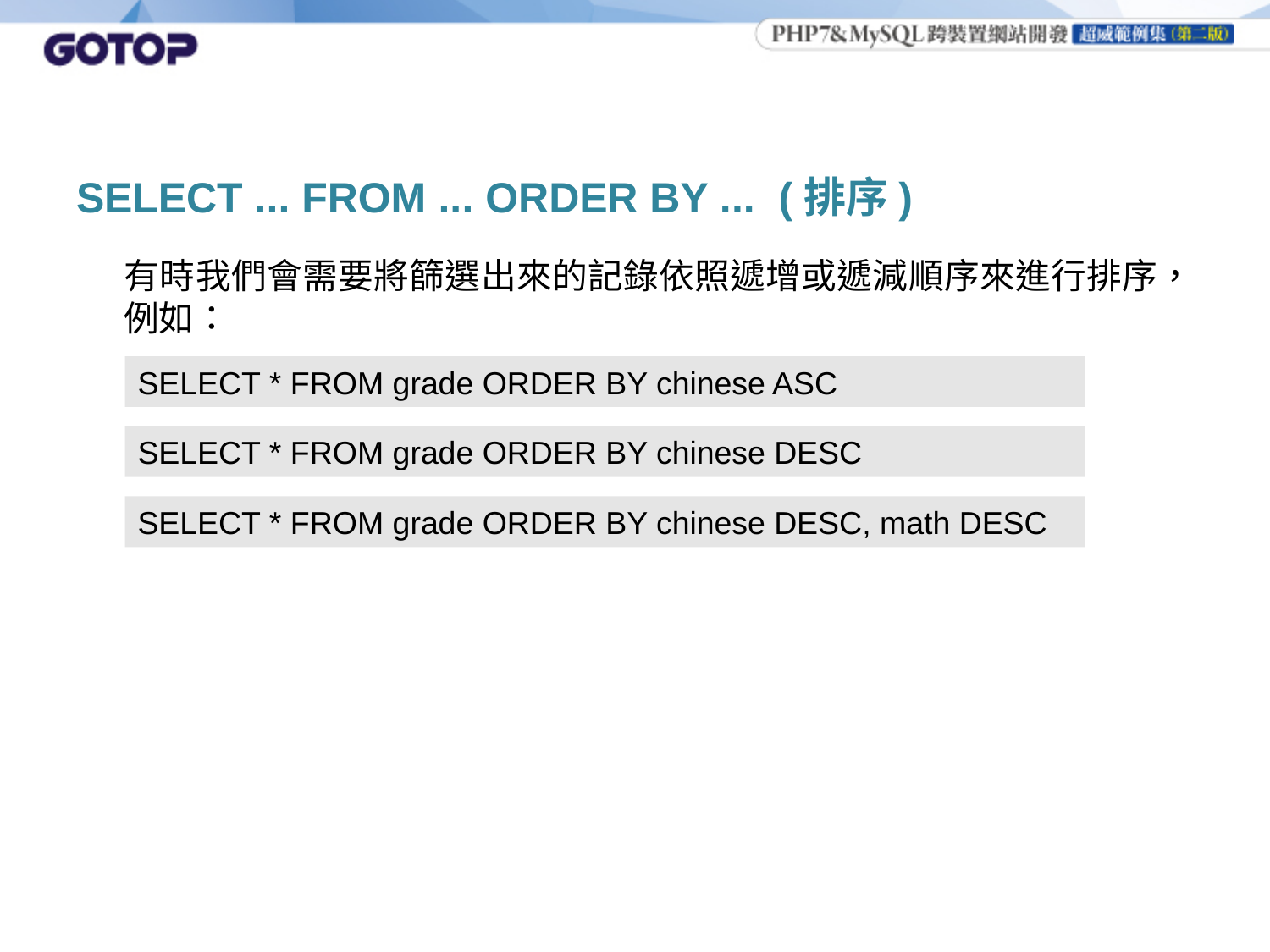

# SELECT ... FROM ... ORDER BY ...  (排序)
	有時我們會需要將篩選出來的記錄依照遞增或遞減順序來進行排序， 例如：

SELECT * FROM grade ORDER BY chinese ASC
SELECT * FROM grade ORDER BY chinese DESC
SELECT * FROM grade ORDER BY chinese DESC, math DESC